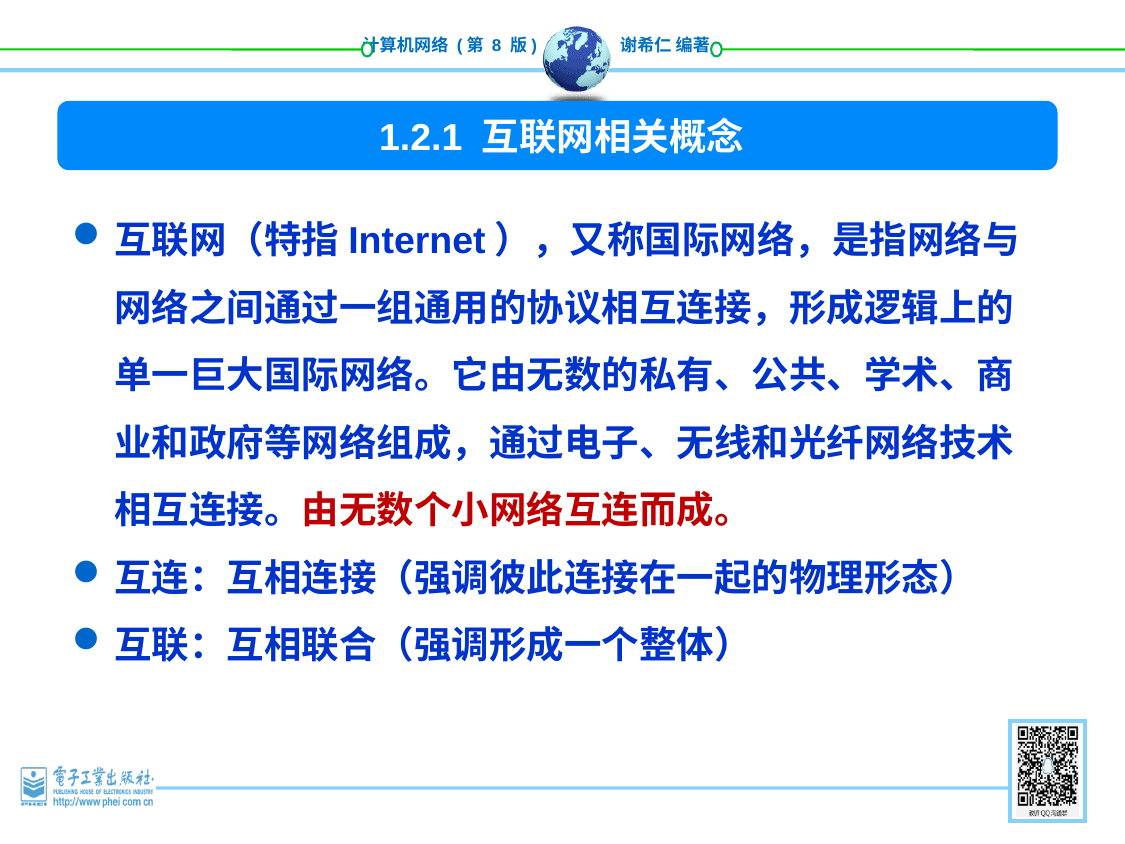

1.2.1 互联网相关概念
互联网（特指Internet），又称国际网络，是指网络与网络之间通过一组通用的协议相互连接，形成逻辑上的单一巨大国际网络。它由无数的私有、公共、学术、商业和政府等网络组成，通过电子、无线和光纤网络技术相互连接。由无数个小网络互连而成。
互连：互相连接（强调彼此连接在一起的物理形态）
互联：互相联合（强调形成一个整体）